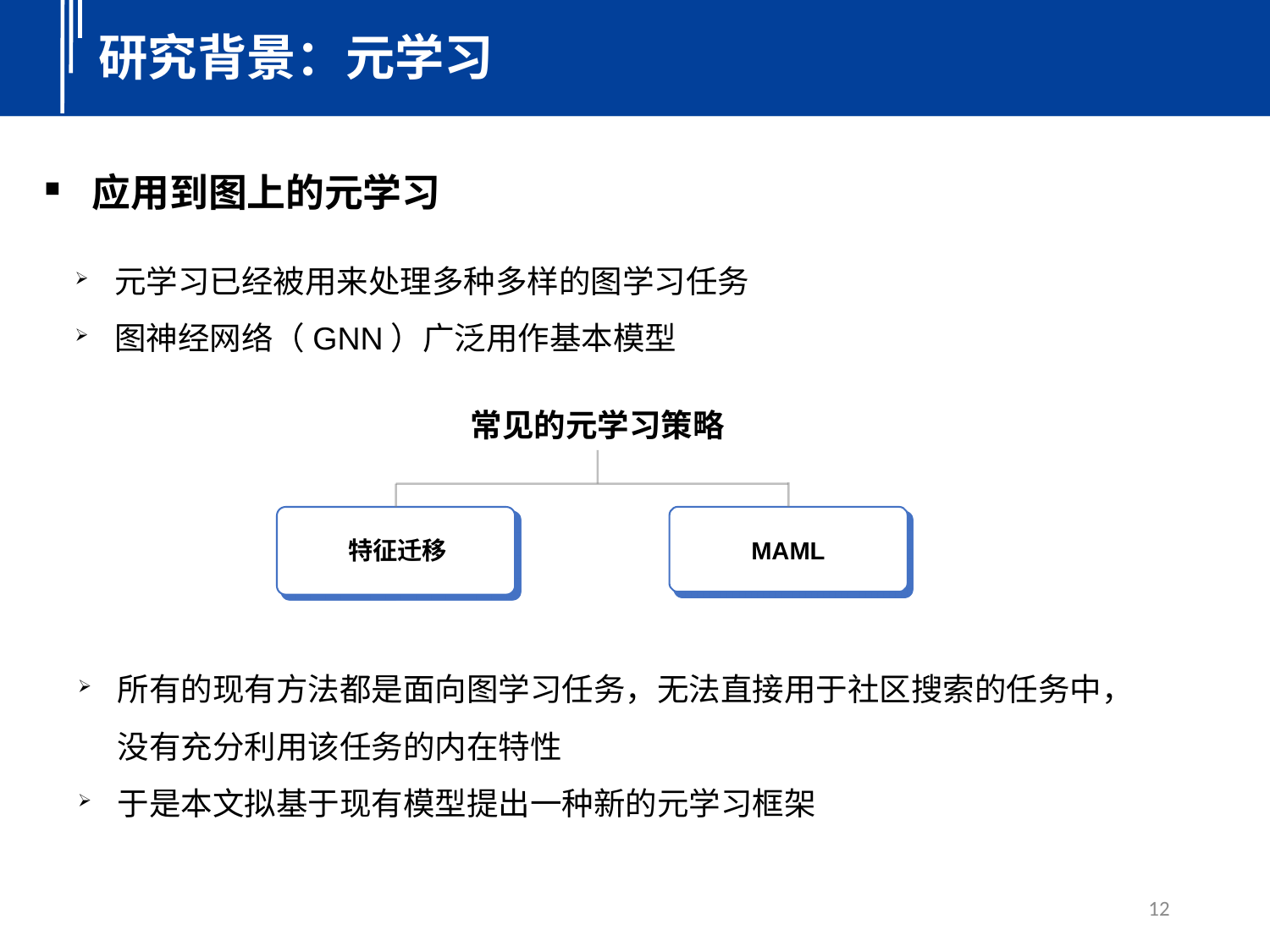

研究背景：元学习
应用到图上的元学习
元学习已经被用来处理多种多样的图学习任务
图神经网络（GNN）广泛用作基本模型
常见的元学习策略

特征迁移

MAML
所有的现有方法都是面向图学习任务，无法直接用于社区搜索的任务中，没有充分利用该任务的内在特性
于是本文拟基于现有模型提出一种新的元学习框架
12